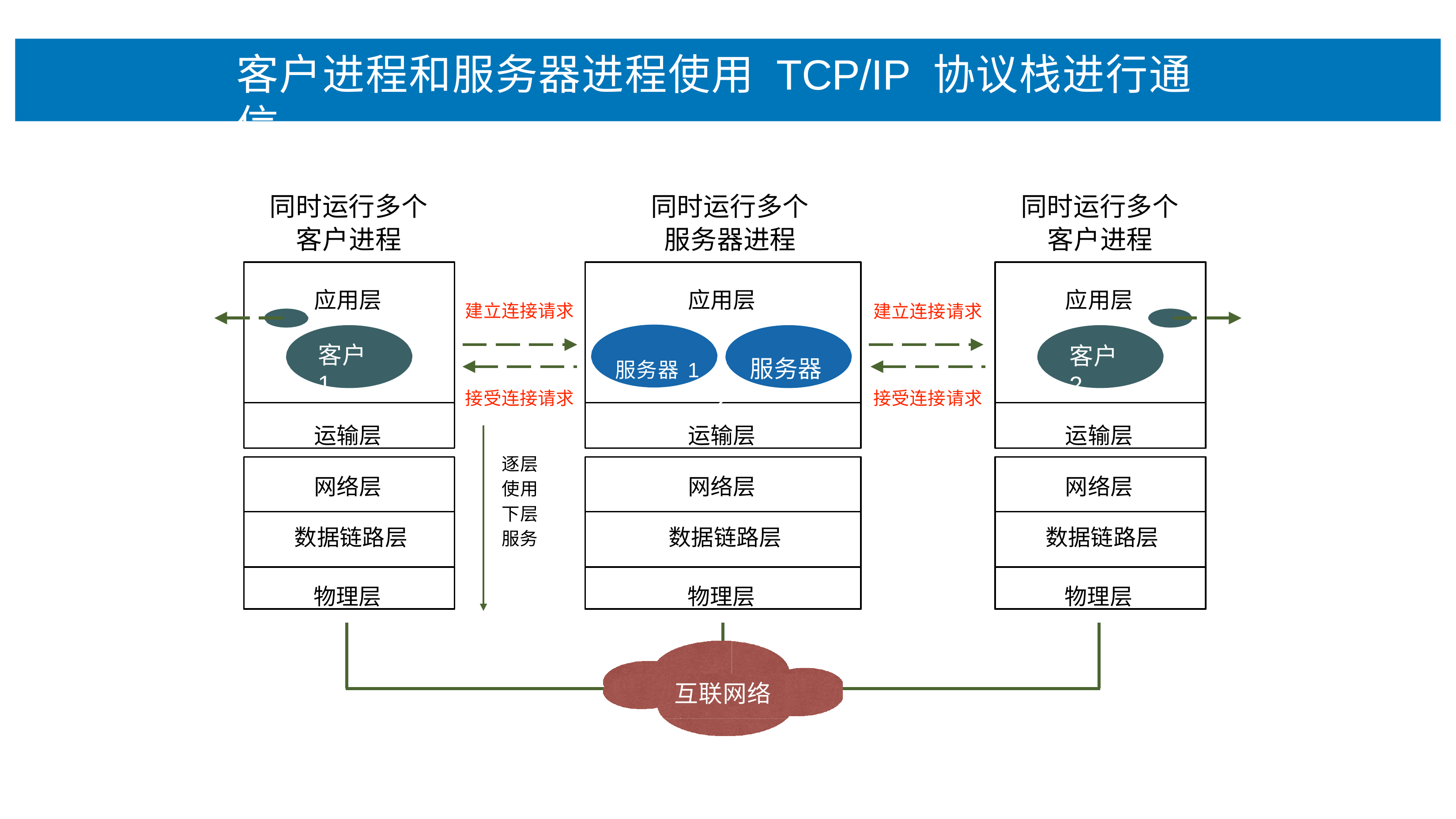

# 客户进程和服务器进程使⽤ TCP/IP 协议栈进⾏通信
同时运⾏多个 客户进程
同时运⾏多个 服务器进程
同时运⾏多个 客户进程

应⽤层
应⽤层

服务器1	服务器2
应⽤层
建⽴连接请求
建⽴连接请求

客户1
客户2

接受连接请求
接受连接请求

运输层
运输层
运输层

逐层 使⽤ 下层 服务

⽹络层
⽹络层
⽹络层

数据链路层
数据链路层
数据链路层
物理层
物理层
物理层

互联⽹络